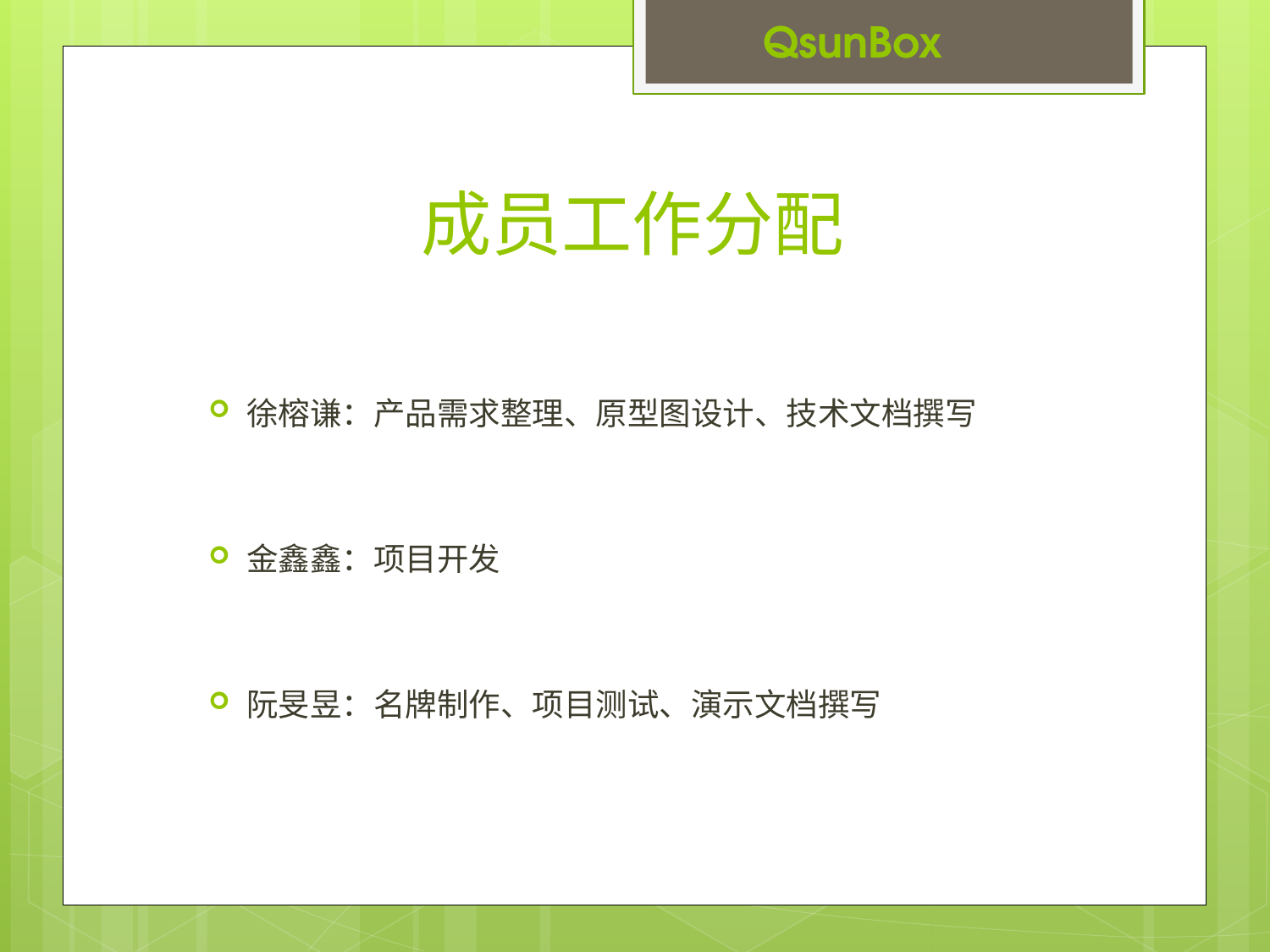

QsunBox
# 成员工作分配
徐榕谦：产品需求整理、原型图设计、技术文档撰写

金鑫鑫：项目开发

阮旻昱：名牌制作、项目测试、演示文档撰写